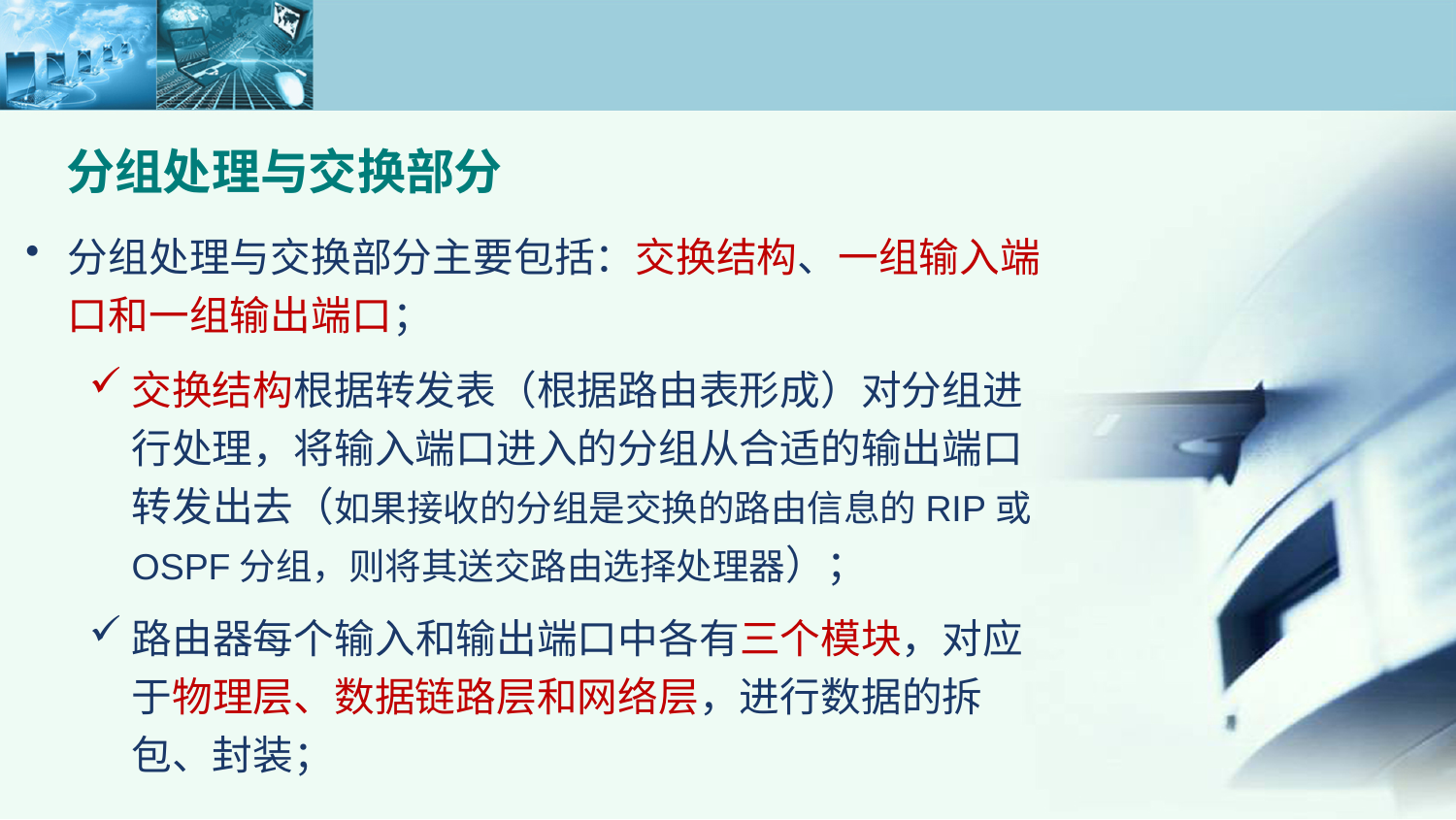

分组处理与交换部分
分组处理与交换部分主要包括：交换结构、一组输入端口和一组输出端口；
交换结构根据转发表（根据路由表形成）对分组进行处理，将输入端口进入的分组从合适的输出端口转发出去（如果接收的分组是交换的路由信息的RIP或OSPF分组，则将其送交路由选择处理器）；
路由器每个输入和输出端口中各有三个模块，对应于物理层、数据链路层和网络层，进行数据的拆包、封装；